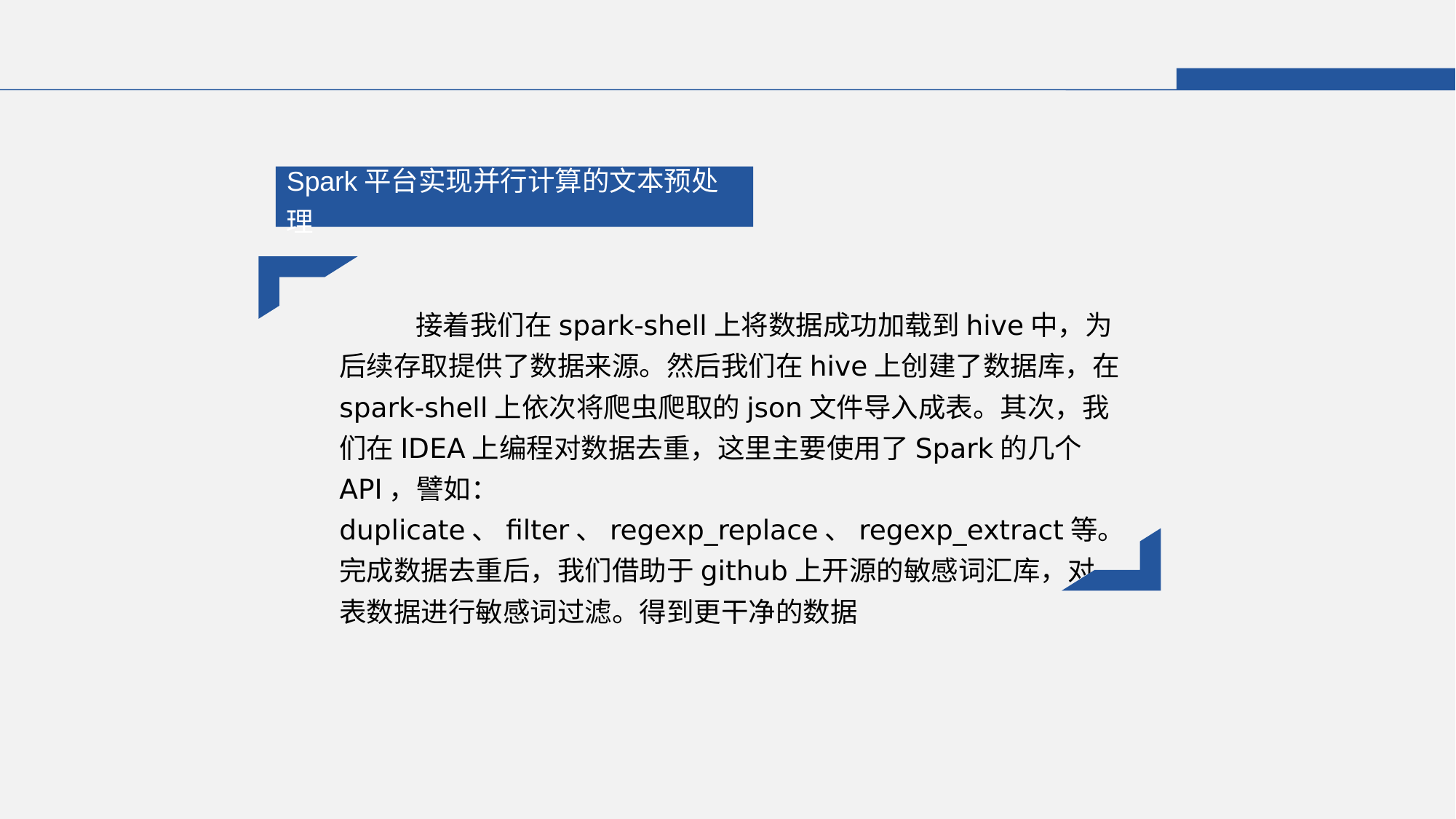

Spark平台实现并行计算的文本预处理

        接着我们在spark-shell上将数据成功加载到hive中，为后续存取提供了数据来源。然后我们在hive上创建了数据库，在spark-shell上依次将爬虫爬取的json文件导入成表。其次，我们在IDEA上编程对数据去重，这里主要使用了Spark的几个API，譬如：duplicate、filter、regexp_replace、regexp_extract等。完成数据去重后，我们借助于github上开源的敏感词汇库，对表数据进行敏感词过滤。得到更干净的数据